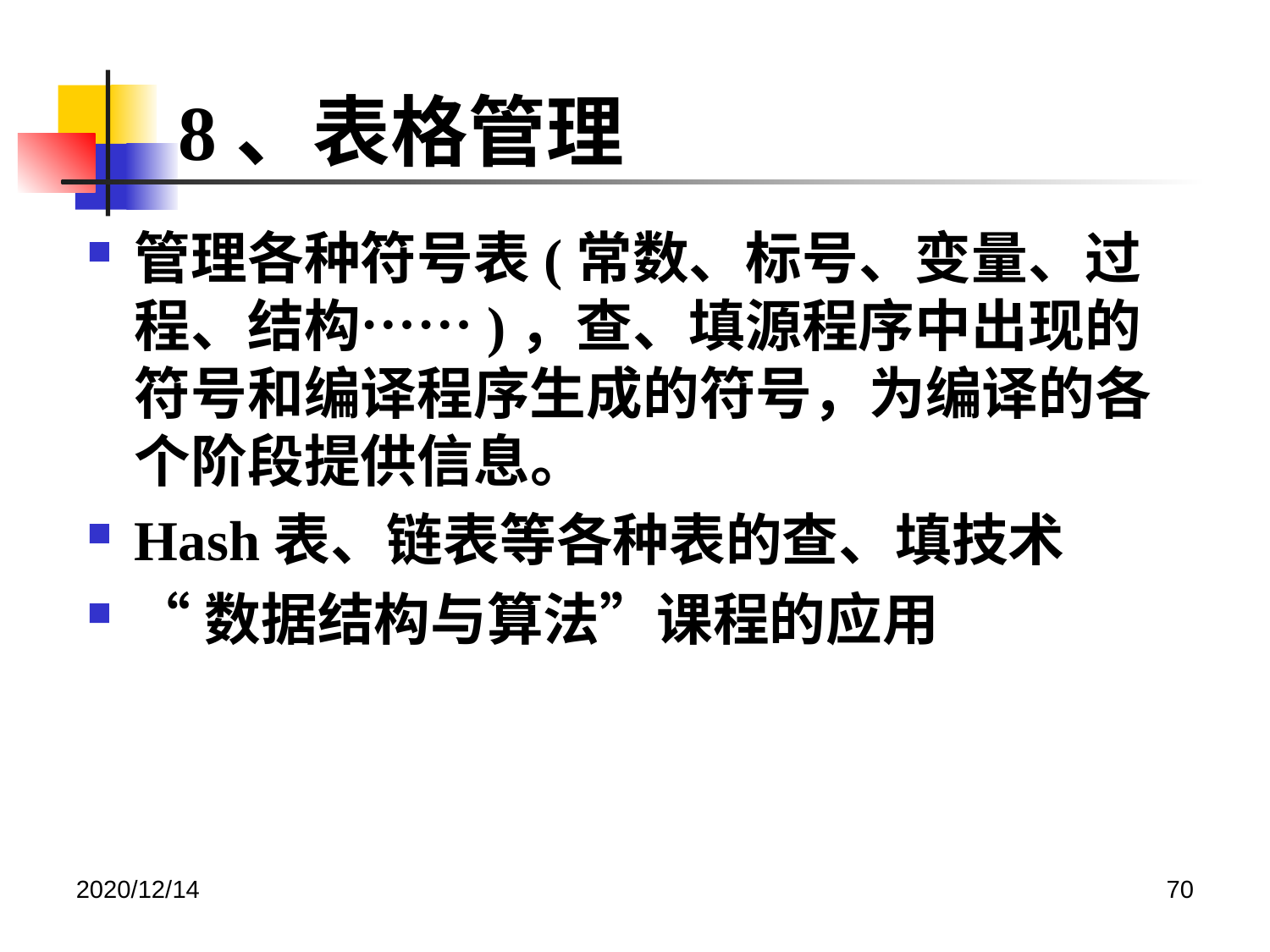

8、表格管理
管理各种符号表(常数、标号、变量、过程、结构……)，查、填源程序中出现的符号和编译程序生成的符号，为编译的各个阶段提供信息。
Hash表、链表等各种表的查、填技术
“数据结构与算法”课程的应用
2020/12/14
70